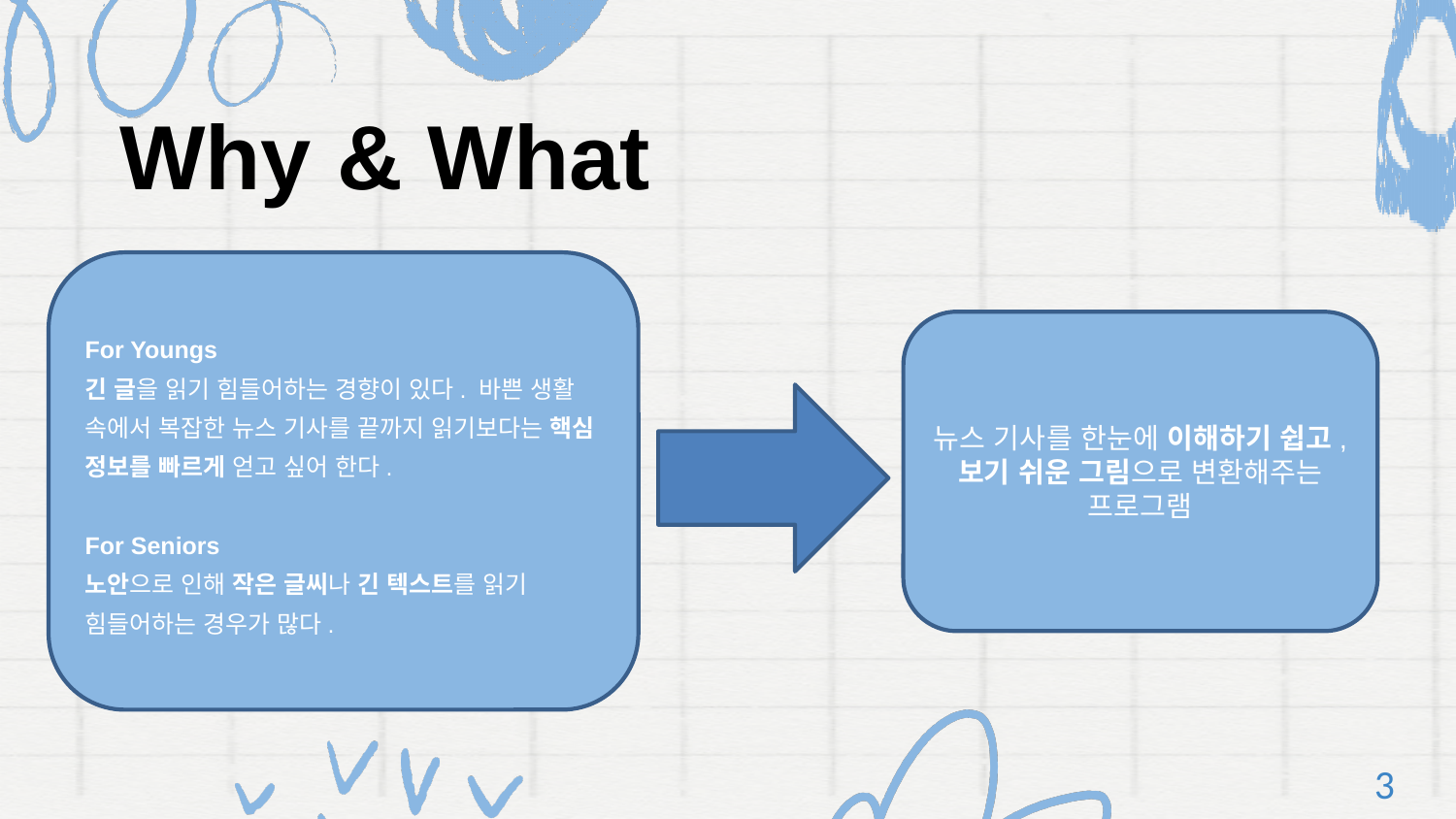

Why & What
For Youngs
긴 글을 읽기 힘들어하는 경향이 있다. 바쁜 생활 속에서 복잡한 뉴스 기사를 끝까지 읽기보다는 핵심 정보를 빠르게 얻고 싶어 한다.

For Seniors
노안으로 인해 작은 글씨나 긴 텍스트를 읽기 힘들어하는 경우가 많다.
뉴스 기사를 한눈에 이해하기 쉽고, 보기 쉬운 그림으로 변환해주는 프로그램

3